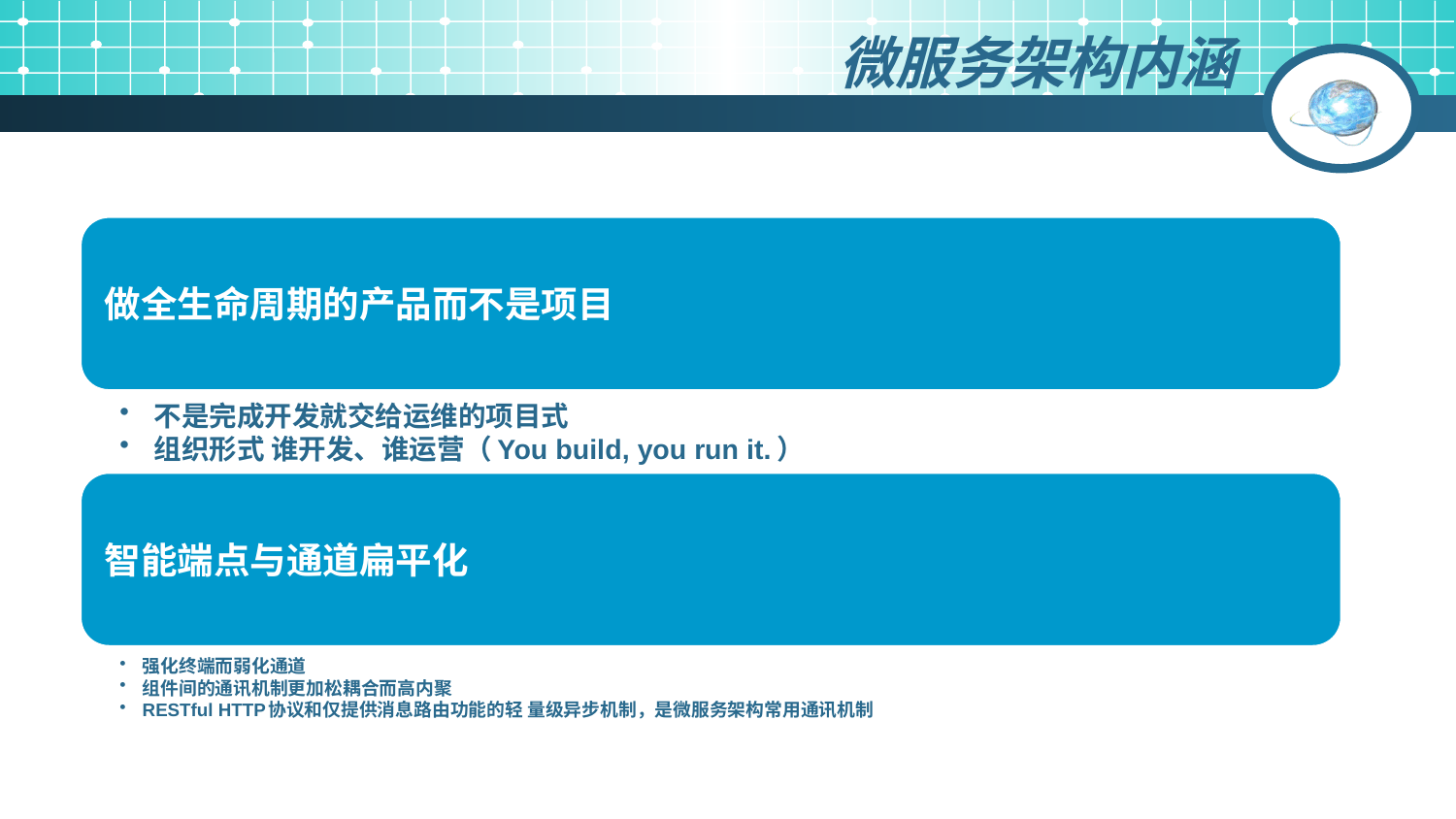

# 微服务架构内涵
做全生命周期的产品而不是项目
不是完成开发就交给运维的项目式
组织形式 谁开发、谁运营（You build, you run it.）
智能端点与通道扁平化
强化终端而弱化通道
组件间的通讯机制更加松耦合而高内聚
RESTful HTTP协议和仅提供消息路由功能的轻 量级异步机制，是微服务架构常用通讯机制